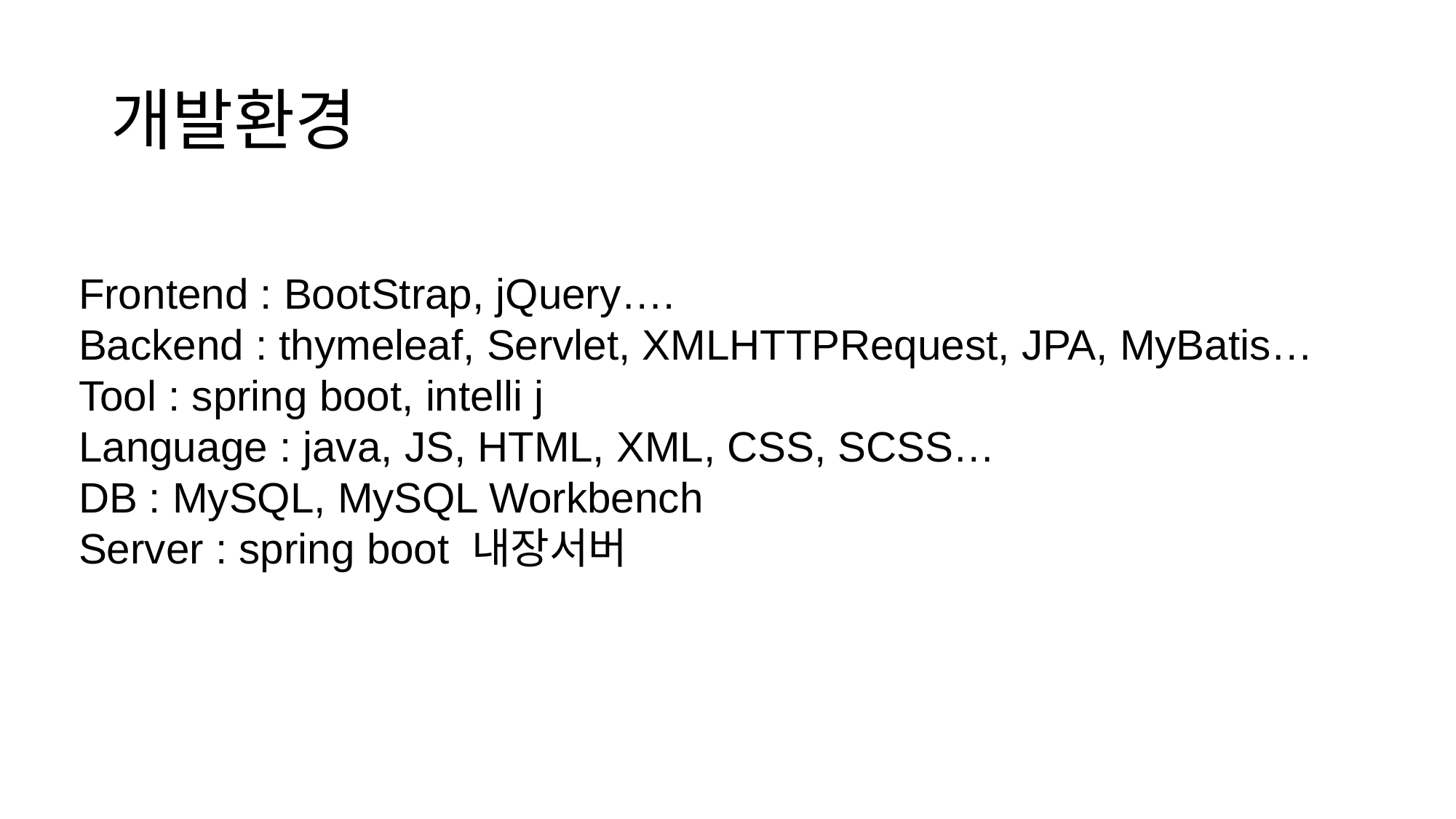

# 개발환경
Frontend : BootStrap, jQuery….
Backend : thymeleaf, Servlet, XMLHTTPRequest, JPA, MyBatis…
Tool : spring boot, intelli j
Language : java, JS, HTML, XML, CSS, SCSS…
DB : MySQL, MySQL Workbench
Server : spring boot 내장서버